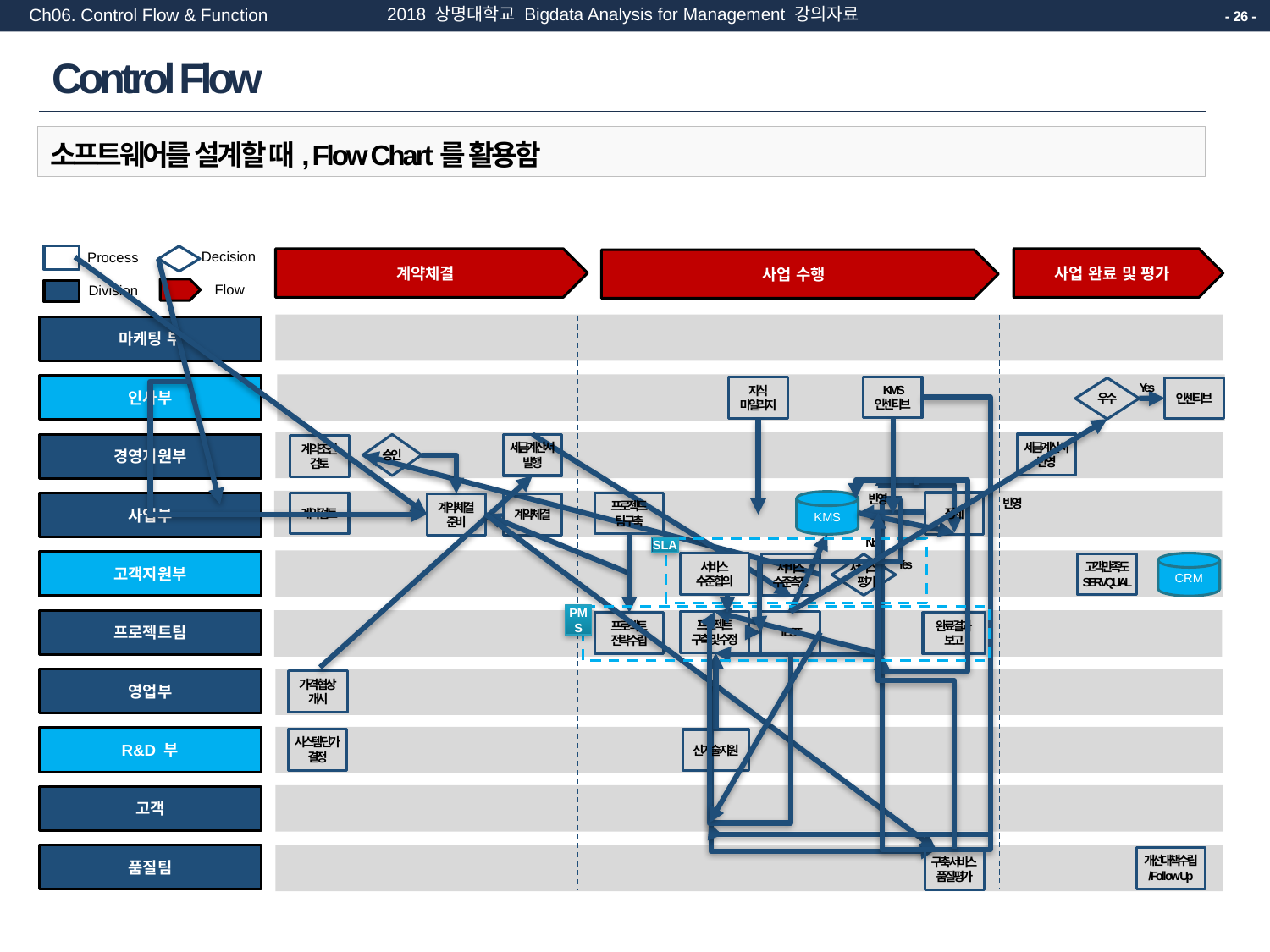

2018 상명대학교 Bigdata Analysis for Management 강의자료
Ch06. Control Flow & Function
- 26 -
# Control Flow
소프트웨어를 설계할 때, Flow Chart를 활용함
Decision

Process

Division

Flow

계약체결
사업 완료 및 평가
사업 수행

마케팅 부
Yes

인사부
KMS 인센티브
지식
마일리지
인센티브
우수

경영지원부
세금계산서
반영
승인
세금계산서
발행
계약조건
검토
반영
반영

KMS
정제
계약검토
프로젝트
팀 구축
사업부
계약체결
계약체결
준비
No
SLA

Yes

고객지원부
CRM
서비스
수준 합의
고객만족도
SERVQUAL
서비스
수준측정
서비스
 평가
PMS

프로젝트팀

프로젝트
구축 및 수정
TEST
프로젝트
전략수립
완료결과
보고

영업부
가격 협상
개시

R&D 부
시스템 단가
결정
신기술 지원

고객

품질팀
개선대책수립
/  F o l l  o w   Up
구축 서비스
품질평가